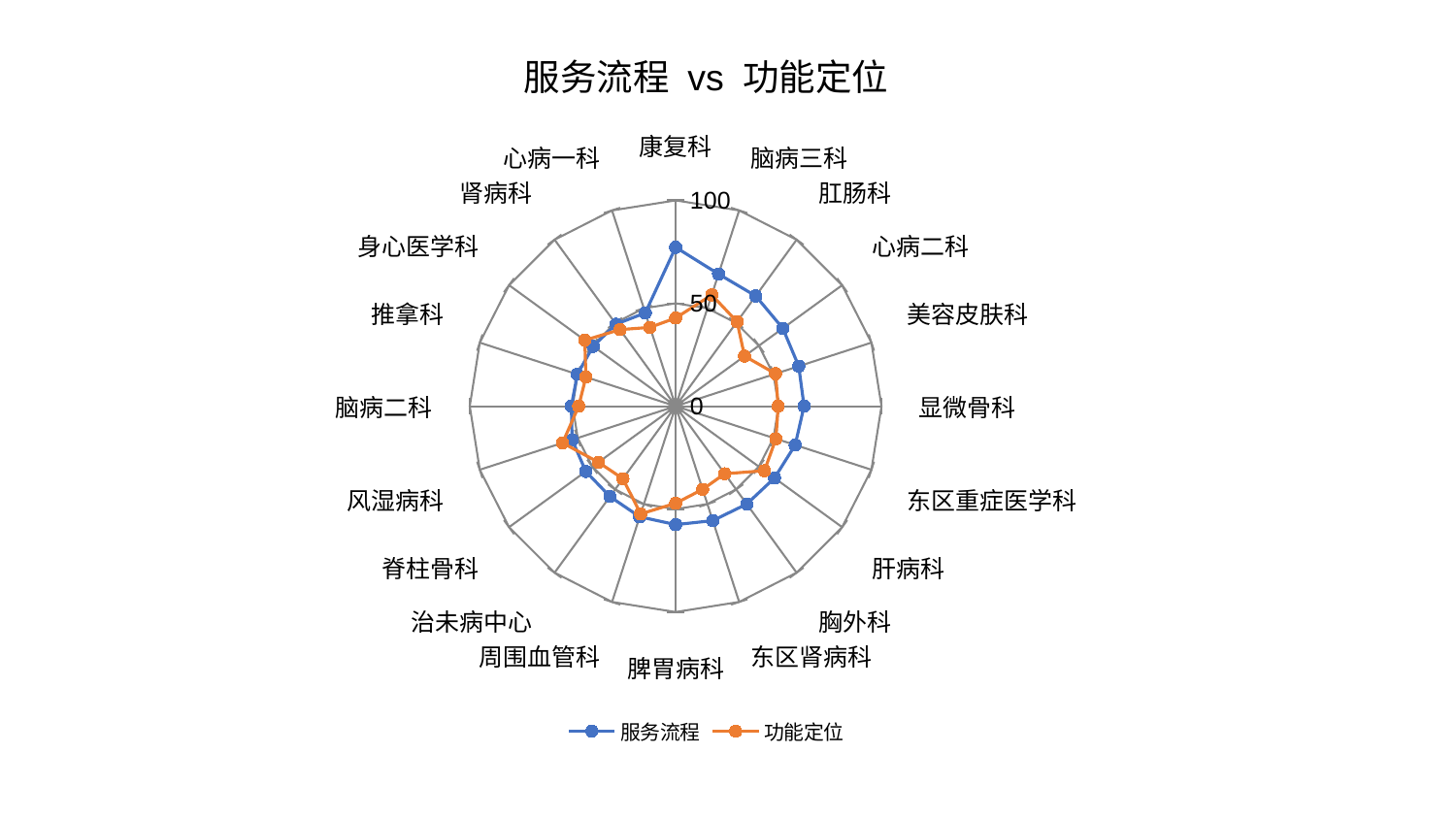

### Chart: 服务流程 vs 功能定位

| Category | 服务流程 | 功能定位 |
|---|---|---|
| 康复科 | 77.20881546200715 | 42.869691404503335 |
| 脑病三科 | 67.52686313167825 | 56.83937788556471 |
| 肛肠科 | 66.20882205664353 | 50.77662521010202 |
| 心病二科 | 64.37899064997924 | 41.42565339974626 |
| 美容皮肤科 | 62.88771649621147 | 51.05512837706424 |
| 显微骨科 | 62.407523985400516 | 49.835351393725354 |
| 东区重症医学科 | 61.087955939306326 | 51.23046449693494 |
| 肝病科 | 59.37186933530194 | 53.35058107836222 |
| 胸外科 | 58.785533155325794 | 40.59508551864724 |
| 东区肾病科 | 58.46408695128024 | 42.496599248679914 |
| 脾胃病科 | 57.55873579206206 | 47.160628253536586 |
| 周围血管科 | 56.5174332747446 | 55.043814217275845 |
| 治未病中心 | 54.27175233980922 | 43.565481753819356 |
| 脊柱骨科 | 53.927679076219036 | 46.35384323030102 |
| 风湿病科 | 52.84242258510376 | 57.751443401664844 |
| 脑病二科 | 50.645208552312944 | 47.09615551868367 |
| 推拿科 | 50.20082830005348 | 45.83426285749442 |
| 身心医学科 | 49.495679984976675 | 54.523077545726984 |
| 肾病科 | 49.26007009821181 | 46.00023108312023 |
| 心病一科 | 47.65953097262286 | 40.27090637351141 |
61